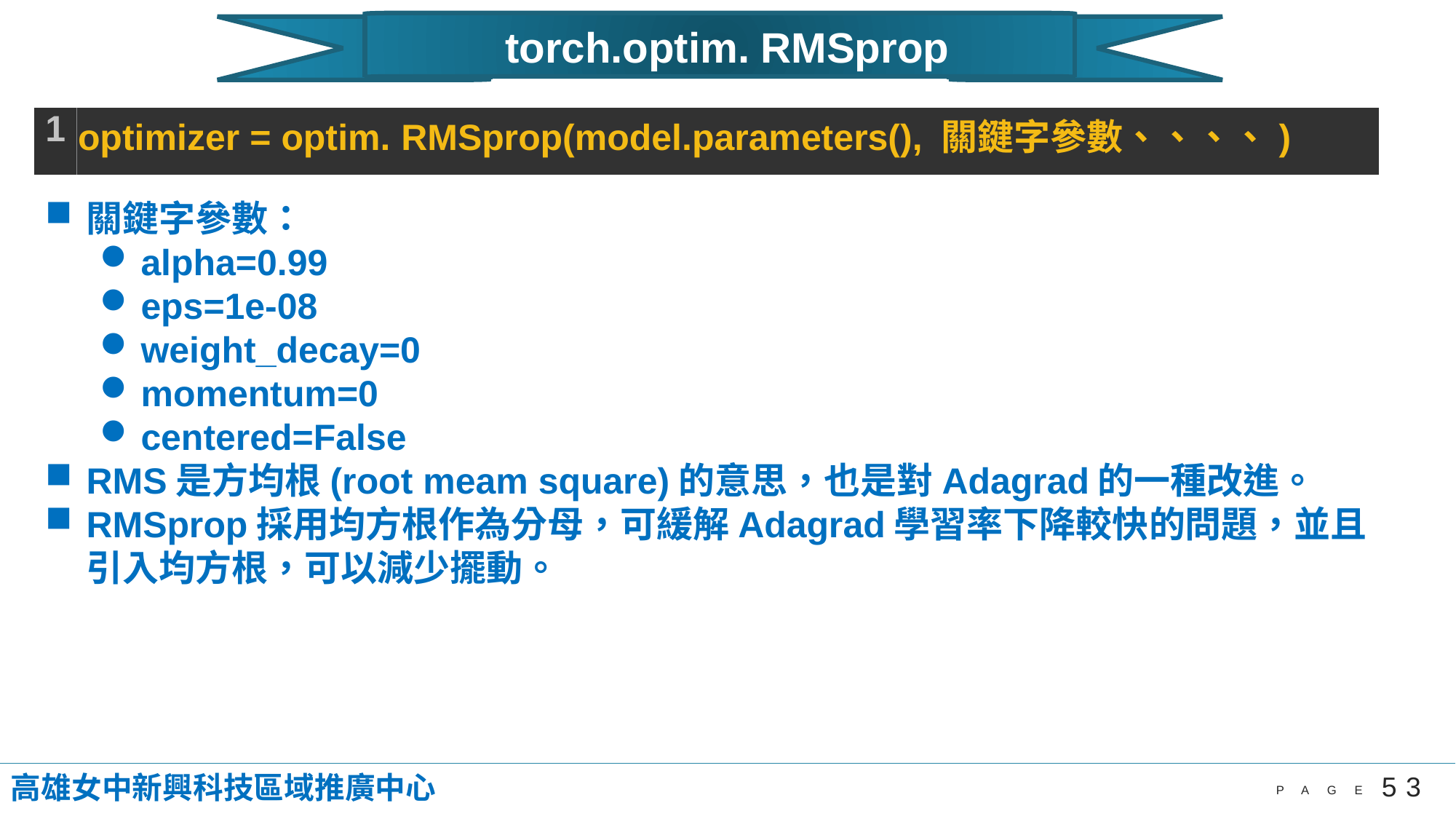

torch.optim. RMSprop
| 1 | optimizer = optim. RMSprop(model.parameters(), 關鍵字參數、、、、) |
| --- | --- |
關鍵字參數：
alpha=0.99
eps=1e-08
weight_decay=0
momentum=0
centered=False
RMS是方均根(root meam square)的意思，也是對Adagrad的一種改進。
RMSprop採用均方根作為分母，可緩解Adagrad學習率下降較快的問題，並且引入均方根，可以減少擺動。
高雄女中新興科技區域推廣中心